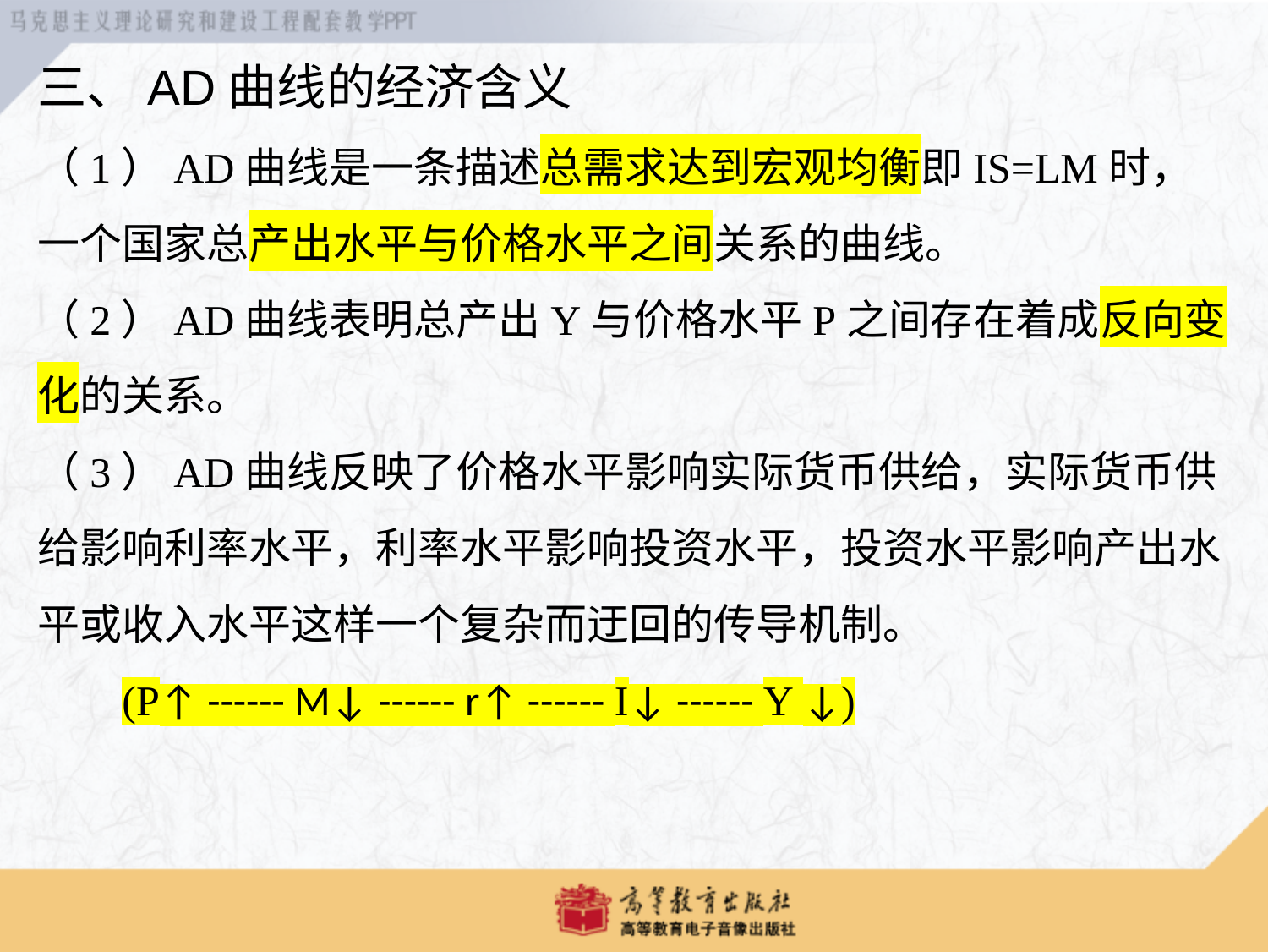

三、AD曲线的经济含义
（1）AD曲线是一条描述总需求达到宏观均衡即IS=LM时，一个国家总产出水平与价格水平之间关系的曲线。
（2）AD曲线表明总产出Y与价格水平P之间存在着成反向变化的关系。
（3）AD曲线反映了价格水平影响实际货币供给，实际货币供给影响利率水平，利率水平影响投资水平，投资水平影响产出水平或收入水平这样一个复杂而迂回的传导机制。
        (P↑ ------ M↓ ------ r↑ ------ I↓ ------ Y ↓)